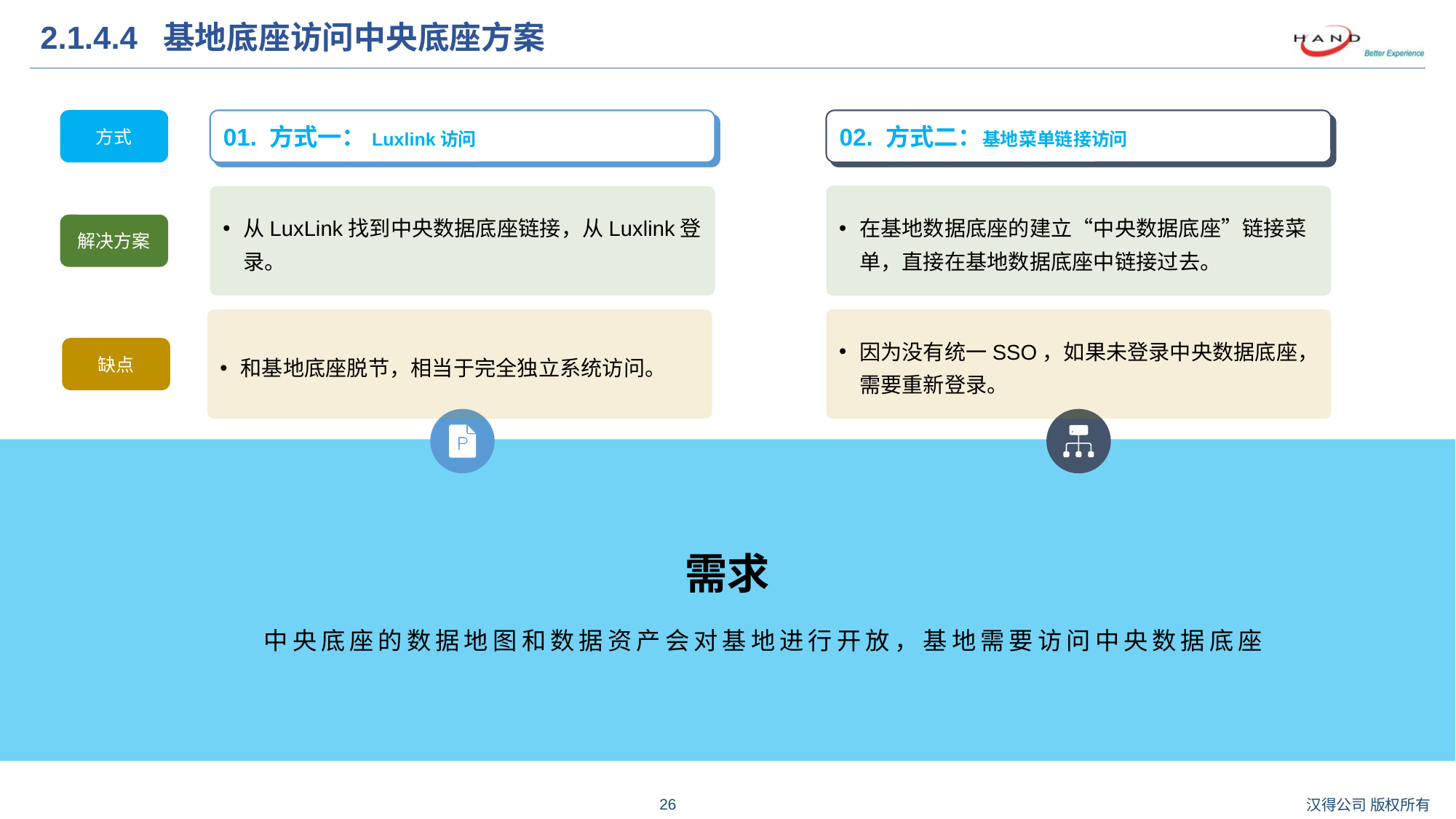

# 2.1.4.4  基地底座访问中央底座方案
方式
01. 方式一：Luxlink访问
02. 方式二：基地菜单链接访问
在基地数据底座的建立“中央数据底座”链接菜单，直接在基地数据底座中链接过去。
从LuxLink找到中央数据底座链接，从Luxlink登录。
解决方案
因为没有统一SSO，如果未登录中央数据底座，需要重新登录。
和基地底座脱节，相当于完全独立系统访问。
缺点

需求
中央底座的数据地图和数据资产会对基地进行开放，基地需要访问中央数据底座